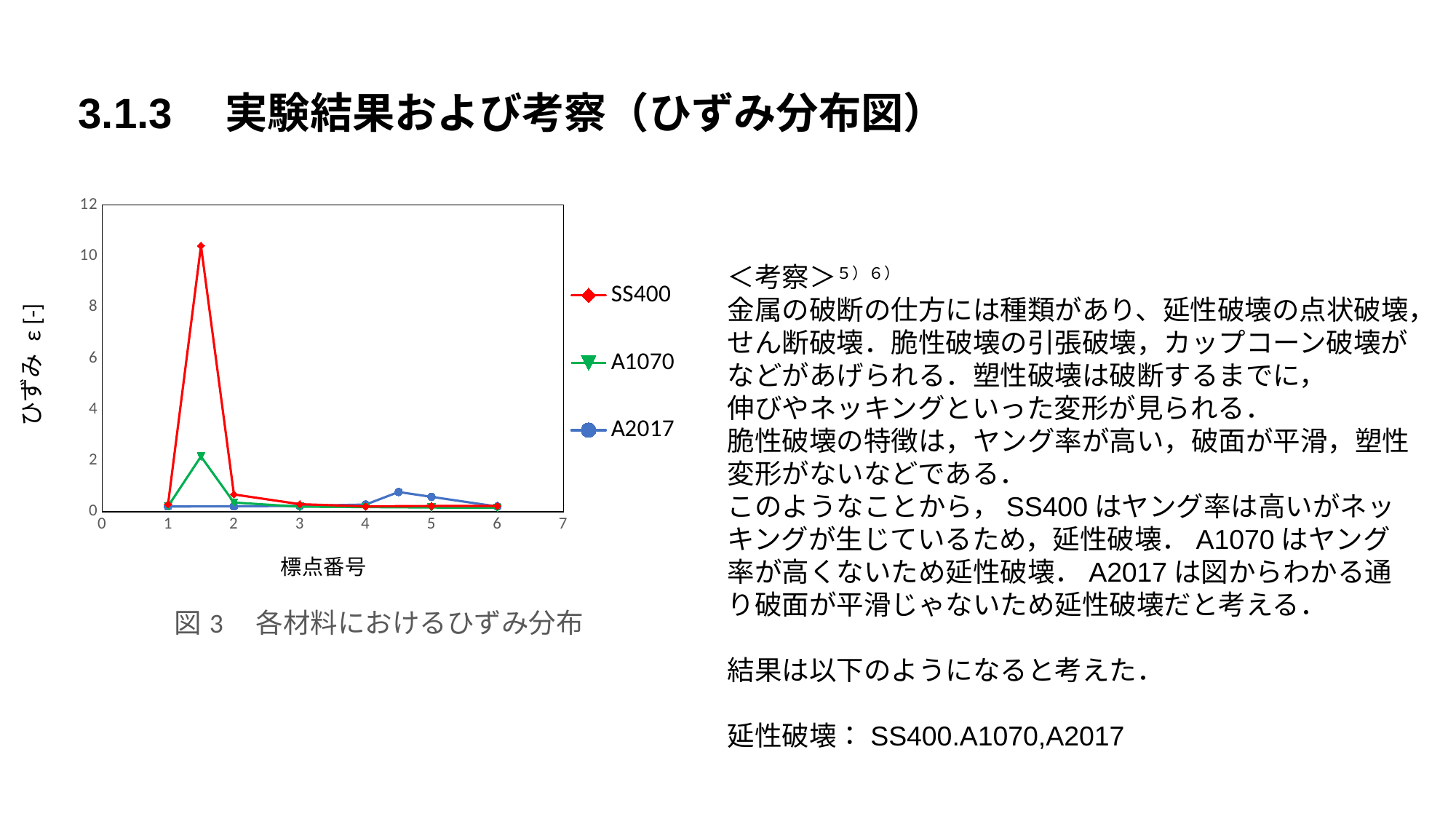

#
3.1.3　実験結果および考察（ひずみ分布図）

### Chart: 図3　各材料におけるひずみ分布

| Category |  |  |  |
|---|---|---|---|
＜考察＞５）６）
金属の破断の仕方には種類があり、延性破壊の点状破壊，せん断破壊．脆性破壊の引張破壊，カップコーン破壊が
などがあげられる．塑性破壊は破断するまでに，
伸びやネッキングといった変形が見られる．
脆性破壊の特徴は，ヤング率が高い，破面が平滑，塑性変形がないなどである．
このようなことから，SS400はヤング率は高いがネッキングが生じているため，延性破壊．A1070はヤング率が高くないため延性破壊．A2017は図からわかる通り破面が平滑じゃないため延性破壊だと考える．

結果は以下のようになると考えた．

延性破壊：SS400.A1070,A2017